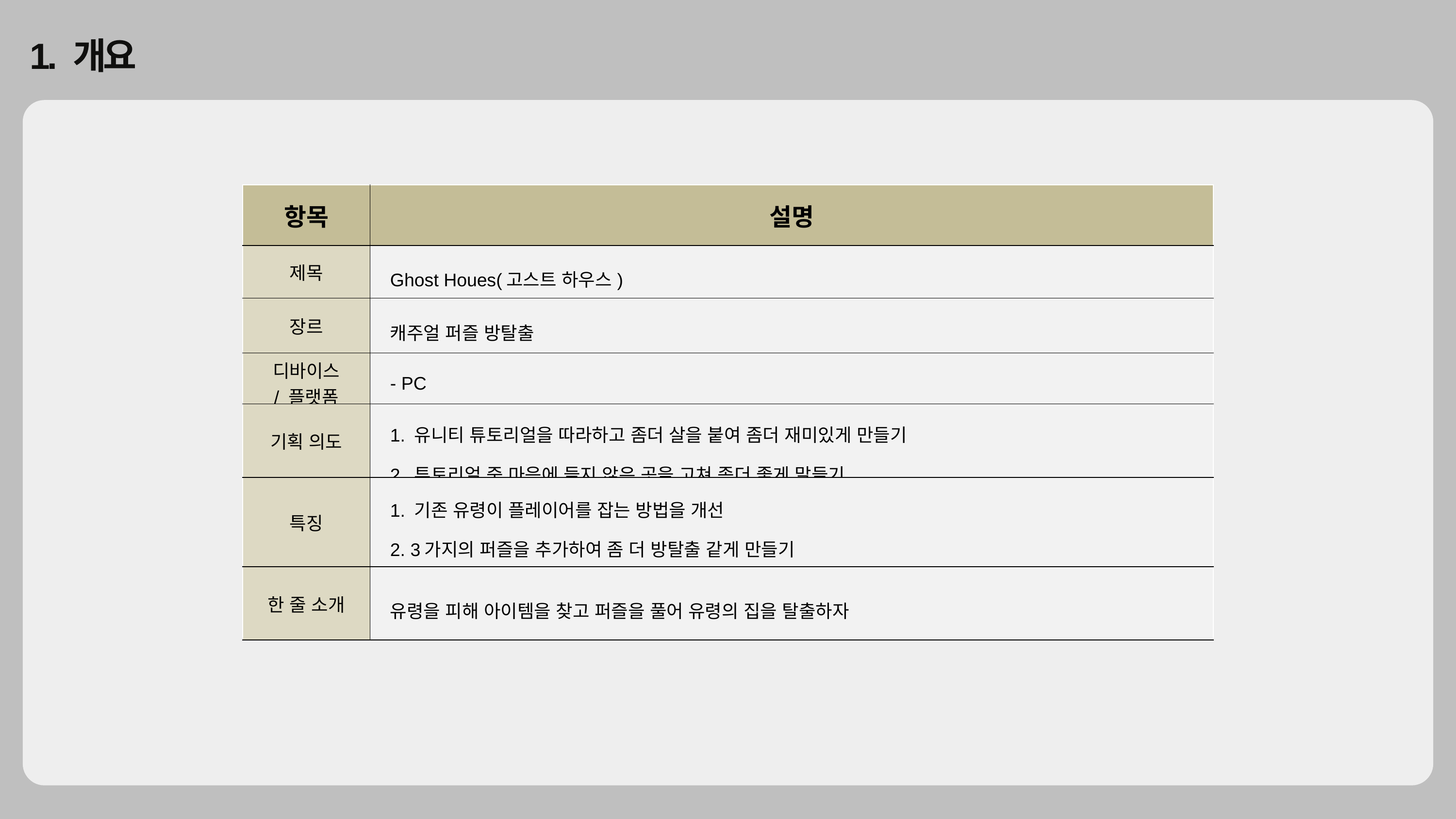

1. 개요

| 항목 | 설명 |
| --- | --- |
| 제목 | Ghost Houes(고스트 하우스) |
| 장르 | 캐주얼 퍼즐 방탈출 |
| 디바이스 / 플랫폼 | - PC |
| 기획 의도 | 1. 유니티 튜토리얼을 따라하고 좀더 살을 붙여 좀더 재미있게 만들기 2. 튜토리얼 중 마음에 들지 않은 곳을 고쳐 좀더 좋게 말들기 |
| 특징 | 1. 기존 유령이 플레이어를 잡는 방법을 개선 2. 3가지의 퍼즐을 추가하여 좀 더 방탈출 같게 만들기 |
| 한 줄 소개 | 유령을 피해 아이템을 찾고 퍼즐을 풀어 유령의 집을 탈출하자 |